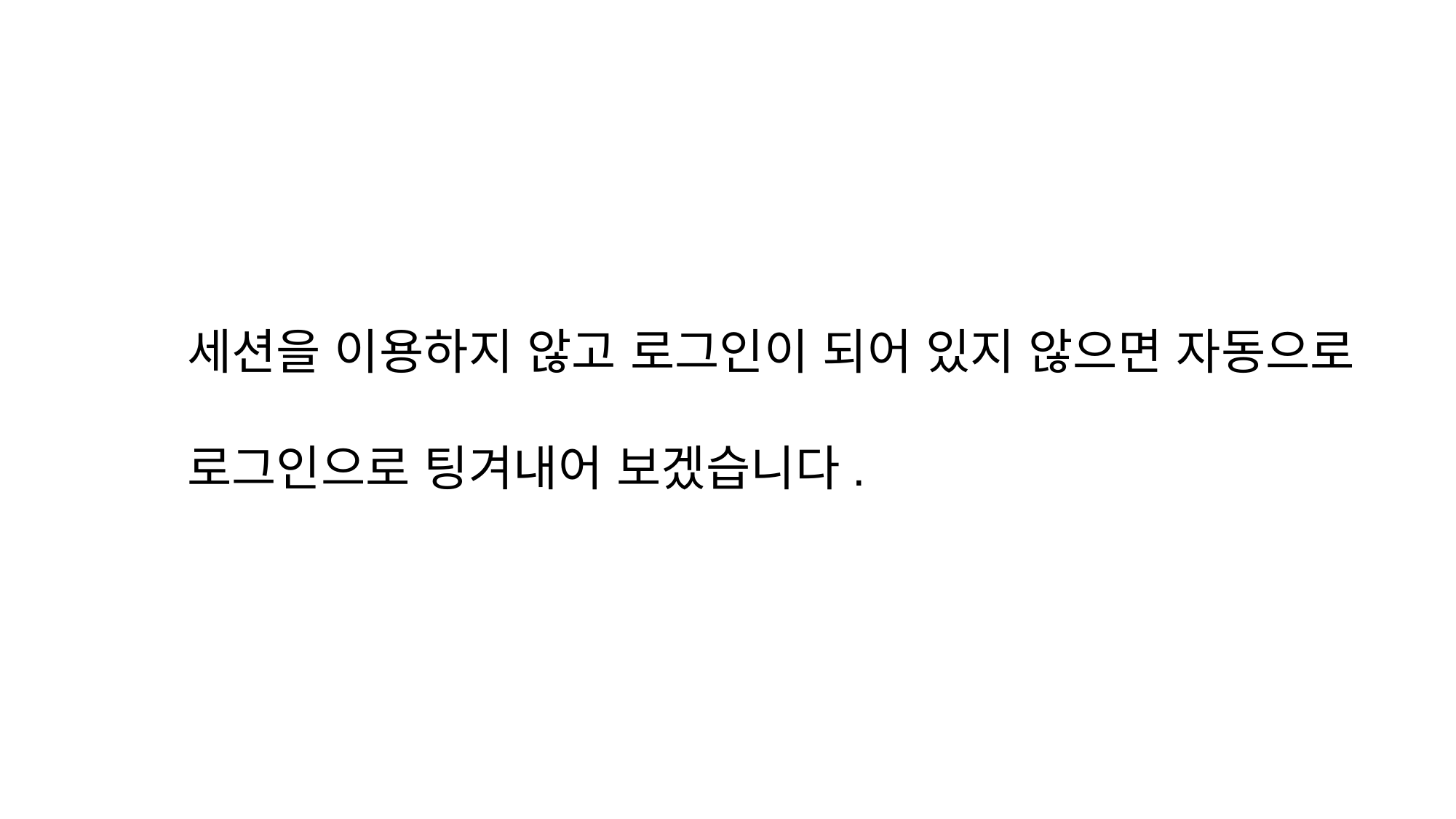

세션을 이용하지 않고 로그인이 되어 있지 않으면 자동으로

로그인으로 팅겨내어 보겠습니다.